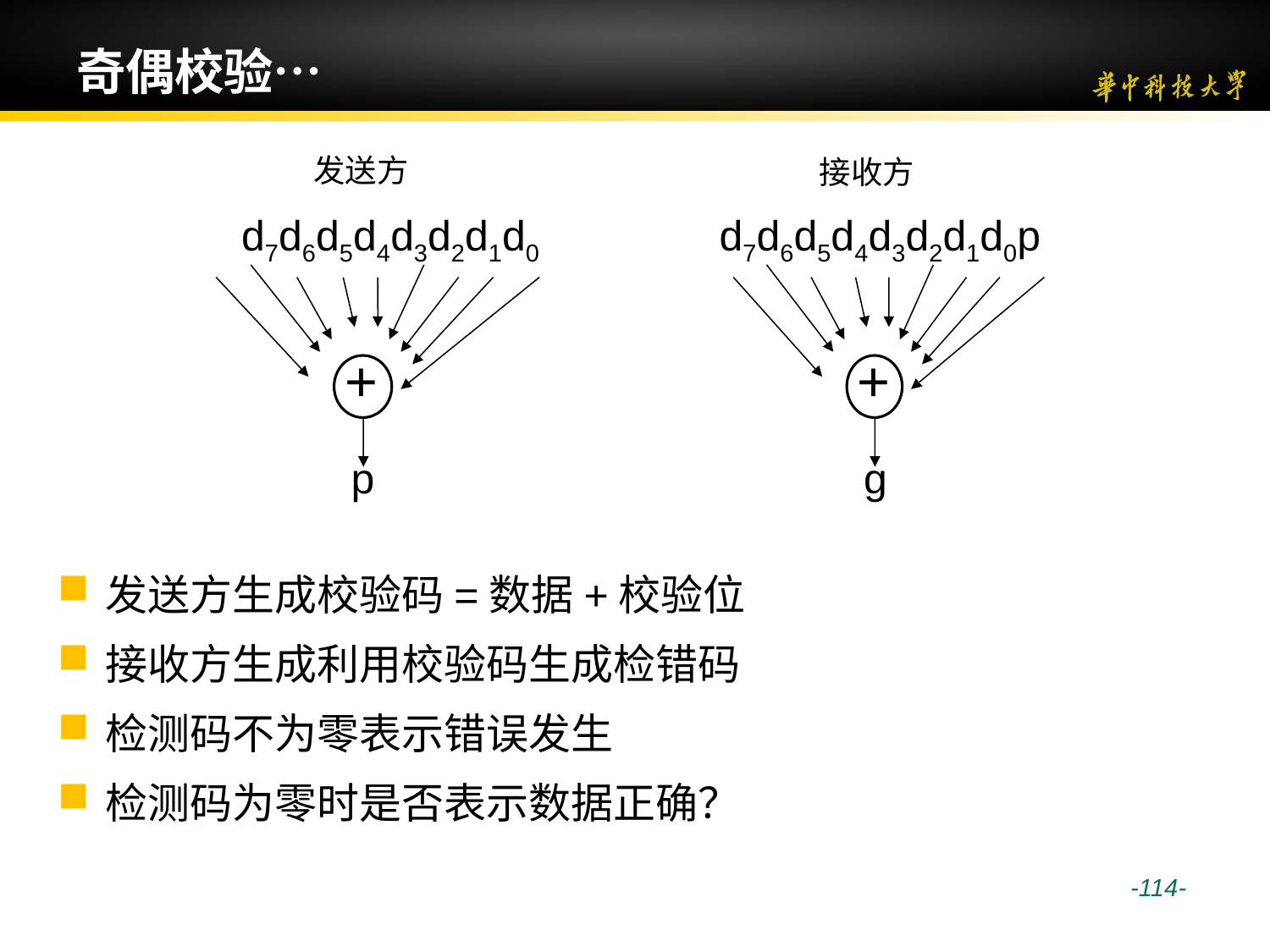

# 奇偶校验…
发送方
接收方
d7d6d5d4d3d2d1d0

+

p
d7d6d5d4d3d2d1d0p

+

g
发送方生成校验码=数据+校验位
接收方生成利用校验码生成检错码
检测码不为零表示错误发生
检测码为零时是否表示数据正确？

 -114-